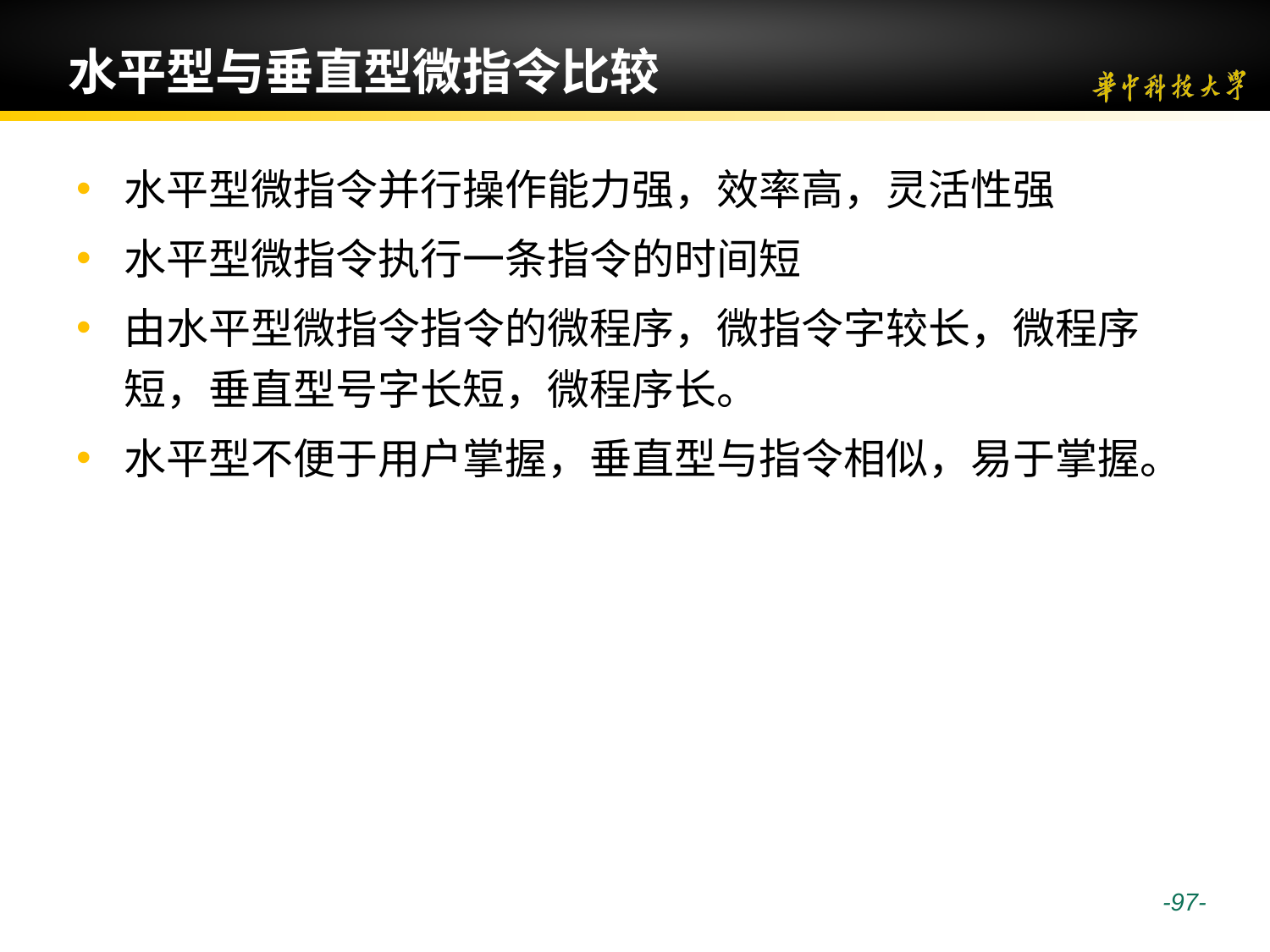

# 水平型与垂直型微指令比较
水平型微指令并行操作能力强，效率高，灵活性强
水平型微指令执行一条指令的时间短
由水平型微指令指令的微程序，微指令字较长，微程序短，垂直型号字长短，微程序长。
水平型不便于用户掌握，垂直型与指令相似，易于掌握。
 -97-